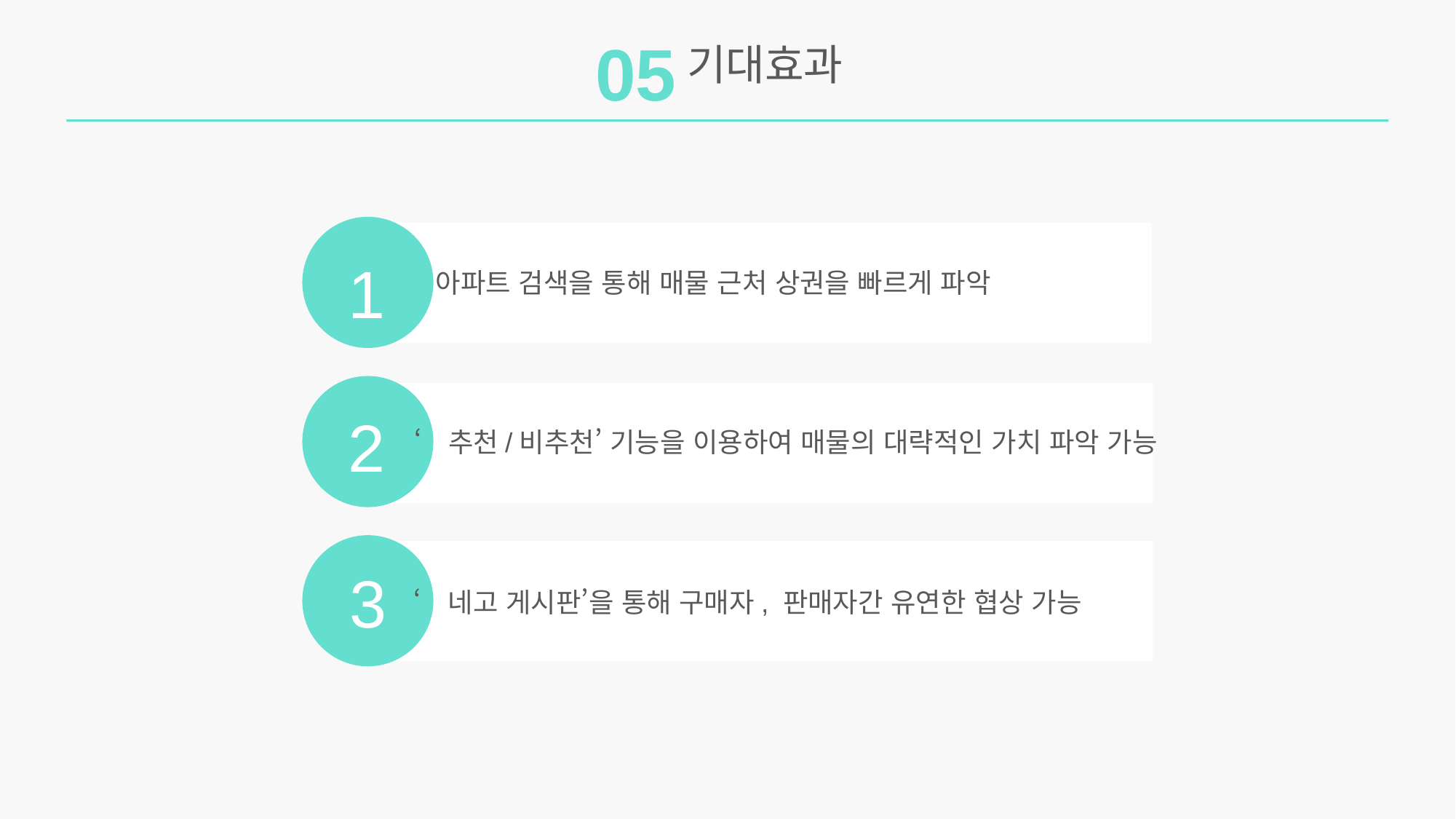

05
기대효과

1
아파트 검색을 통해 매물 근처 상권을 빠르게 파악

2
‘추천/비추천’ 기능을 이용하여 매물의 대략적인 가치 파악 가능

3
‘네고 게시판’을 통해 구매자, 판매자간 유연한 협상 가능